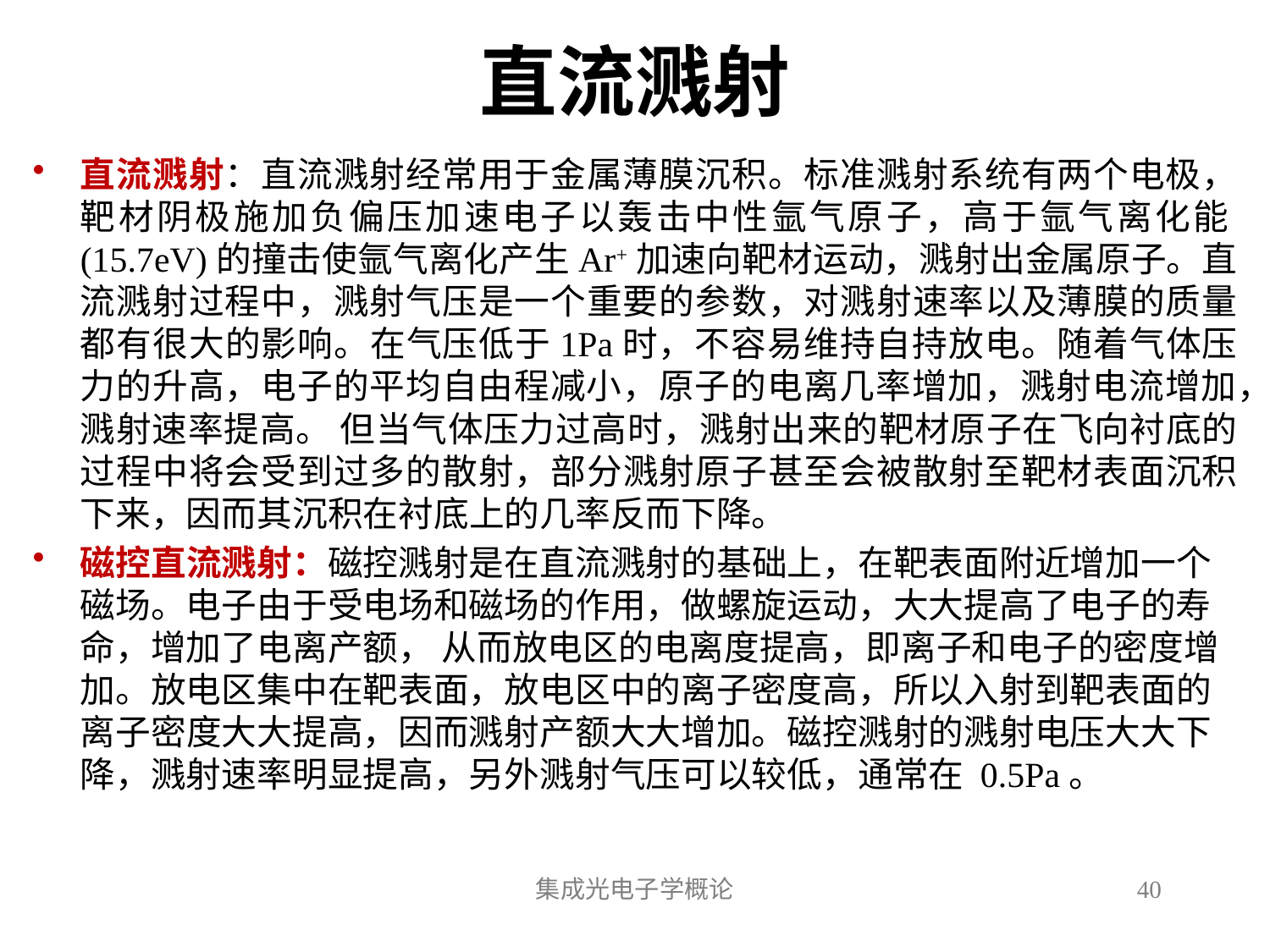

# 直流溅射
直流溅射：直流溅射经常用于金属薄膜沉积。标准溅射系统有两个电极，靶材阴极施加负偏压加速电子以轰击中性氩气原子，高于氩气离化能(15.7eV)的撞击使氩气离化产生Ar+加速向靶材运动，溅射出金属原子。直流溅射过程中，溅射气压是一个重要的参数，对溅射速率以及薄膜的质量都有很大的影响。在气压低于1Pa时，不容易维持自持放电。随着气体压力的升高，电子的平均自由程减小，原子的电离几率增加，溅射电流增加，溅射速率提高。 但当气体压力过高时，溅射出来的靶材原子在飞向衬底的过程中将会受到过多的散射，部分溅射原子甚至会被散射至靶材表面沉积下来，因而其沉积在衬底上的几率反而下降。
磁控直流溅射：磁控溅射是在直流溅射的基础上，在靶表面附近增加一个磁场。电子由于受电场和磁场的作用，做螺旋运动，大大提高了电子的寿命，增加了电离产额， 从而放电区的电离度提高，即离子和电子的密度增加。放电区集中在靶表面，放电区中的离子密度高，所以入射到靶表面的离子密度大大提高，因而溅射产额大大增加。磁控溅射的溅射电压大大下降，溅射速率明显提高，另外溅射气压可以较低，通常在 0.5Pa。
集成光电子学概论
40